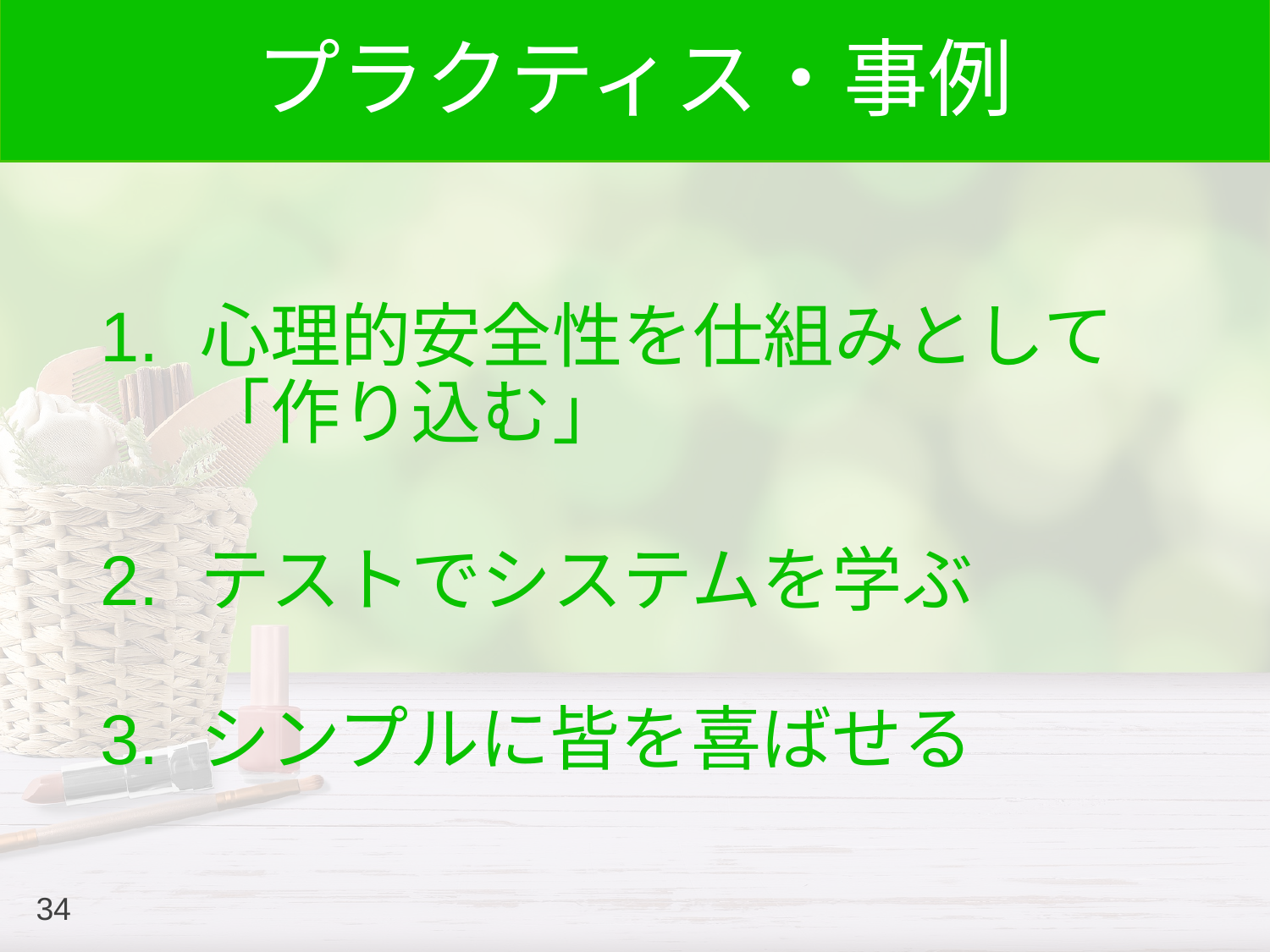

# プラクティス・事例
心理的安全性を仕組みとして
「作り込む」
テストでシステムを学ぶ
シンプルに皆を喜ばせる
34